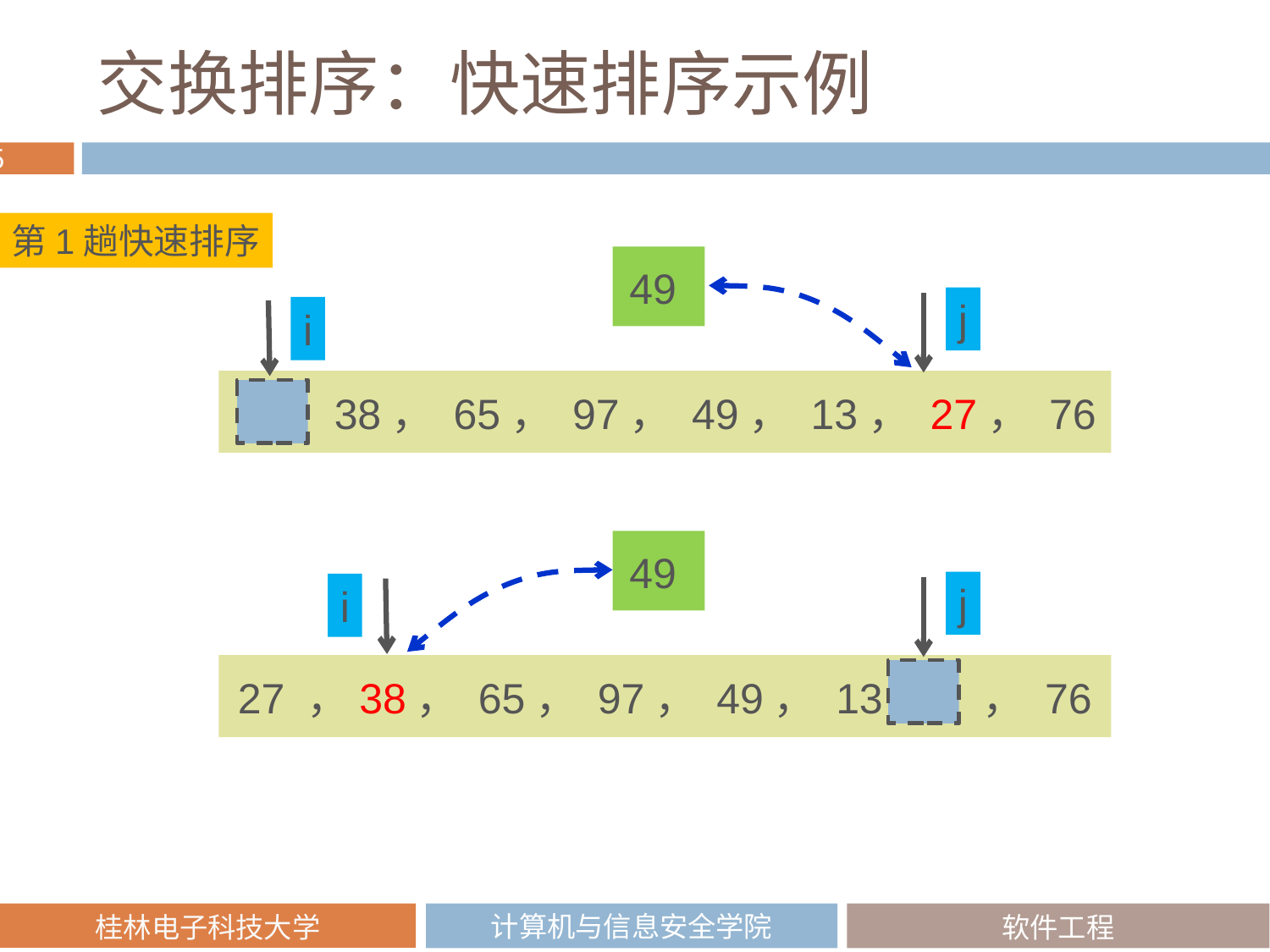

# 交换排序：快速排序示例
第1趟快速排序
49

j
i
    ，38， 65， 97， 49， 13， 27， 76

49

j
i
27 ，38， 65， 97， 49， 13，     ， 76